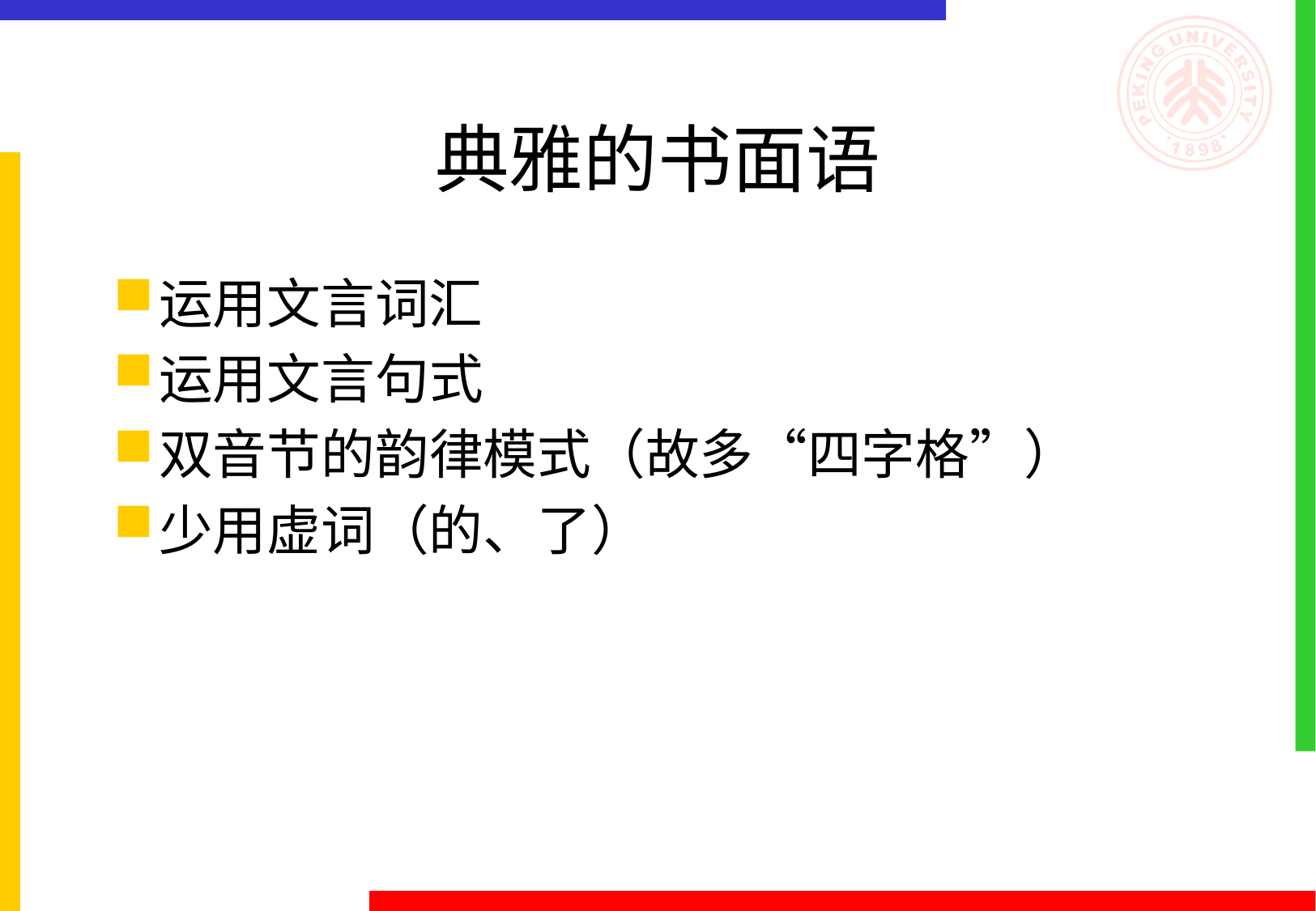

# 典雅的书面语
运用文言词汇
运用文言句式
双音节的韵律模式（故多“四字格”）
少用虚词（的、了）